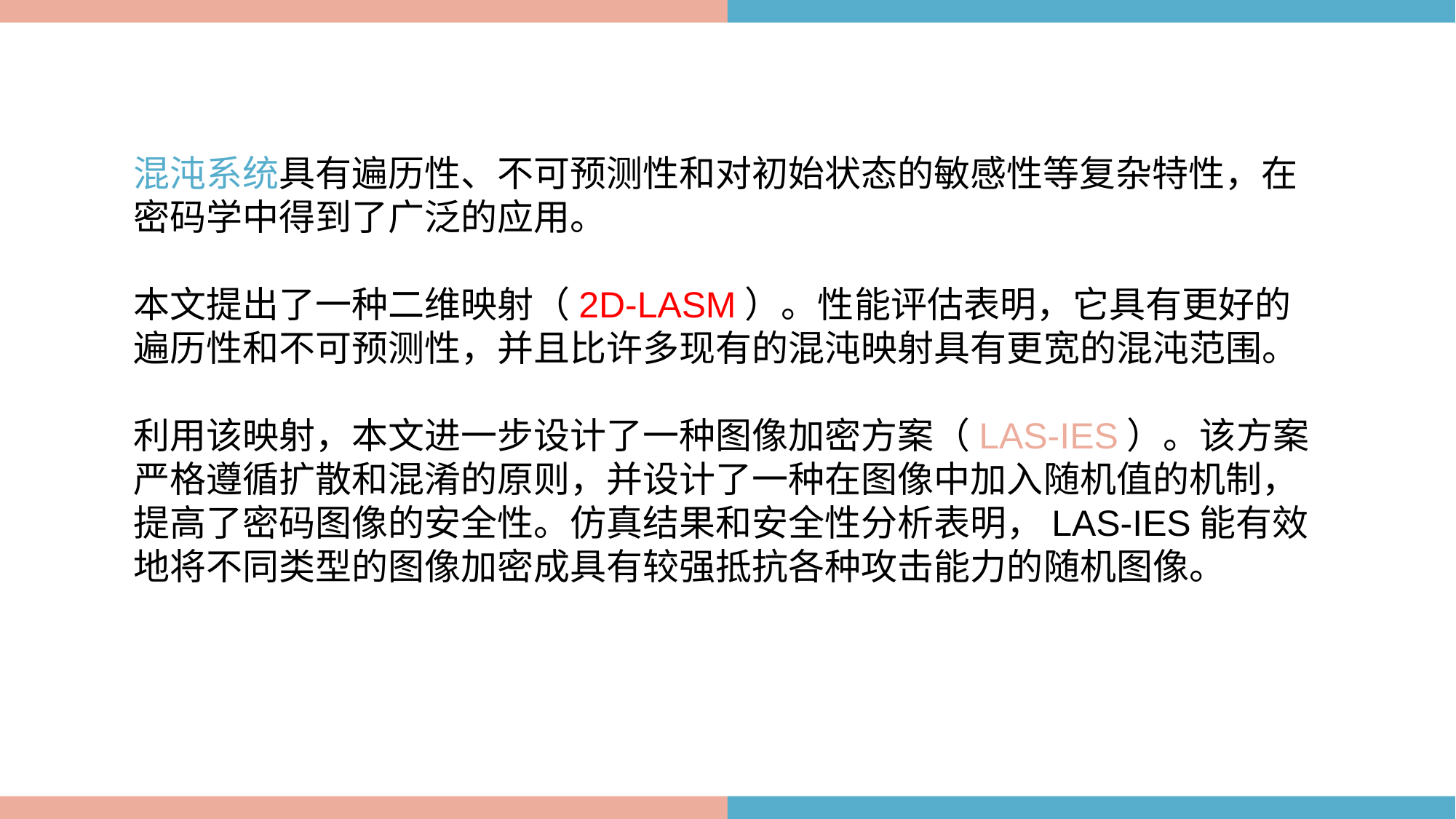

混沌系统具有遍历性、不可预测性和对初始状态的敏感性等复杂特性，在密码学中得到了广泛的应用。

本文提出了一种二维映射（2D-LASM）。性能评估表明，它具有更好的遍历性和不可预测性，并且比许多现有的混沌映射具有更宽的混沌范围。

利用该映射，本文进一步设计了一种图像加密方案（LAS-IES）。该方案严格遵循扩散和混淆的原则，并设计了一种在图像中加入随机值的机制，提高了密码图像的安全性。仿真结果和安全性分析表明，LAS-IES能有效地将不同类型的图像加密成具有较强抵抗各种攻击能力的随机图像。